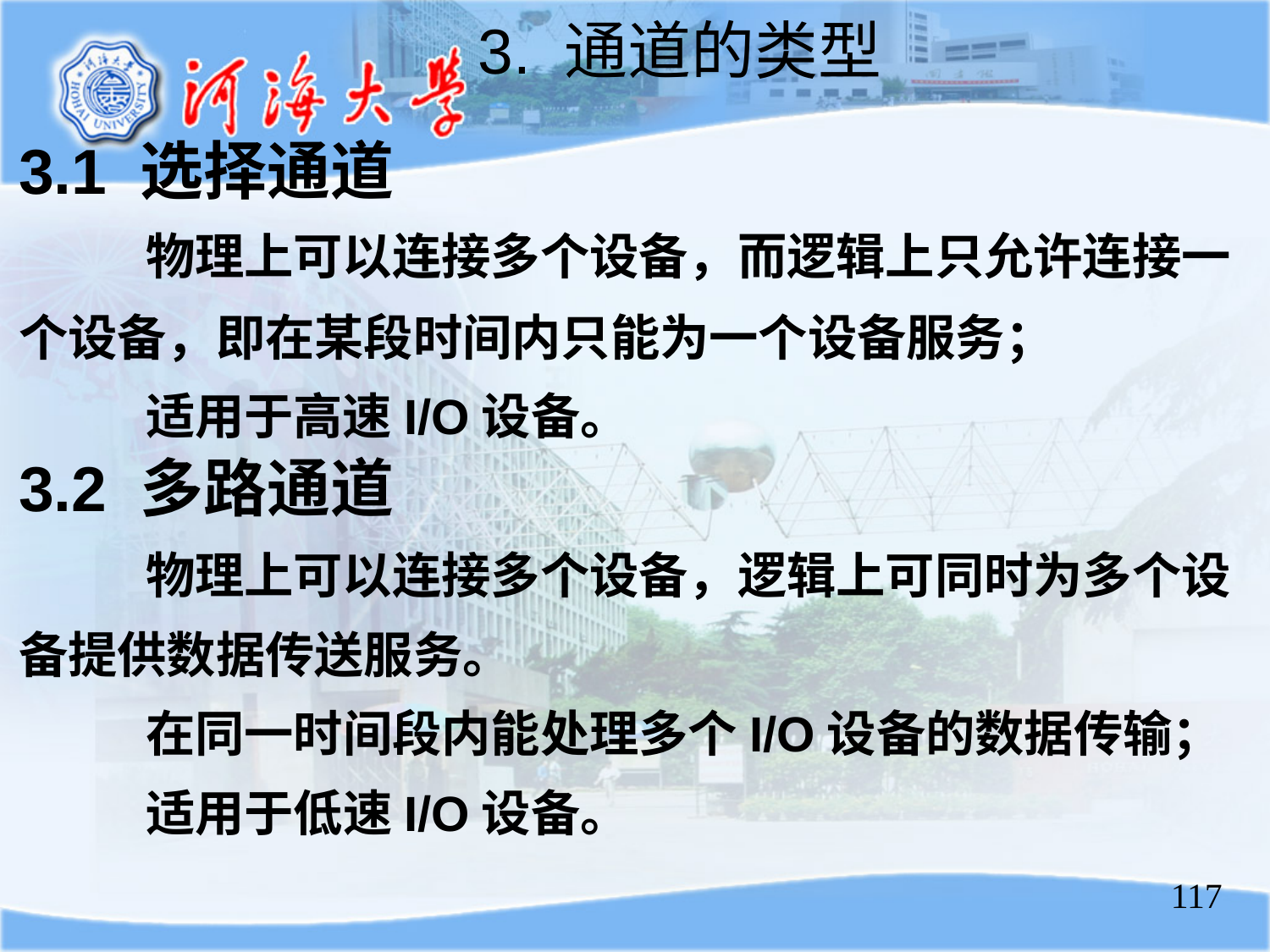

3. 通道的类型
3.1 选择通道
	物理上可以连接多个设备，而逻辑上只允许连接一个设备，即在某段时间内只能为一个设备服务；
	适用于高速I/O设备。
3.2 多路通道
	物理上可以连接多个设备，逻辑上可同时为多个设备提供数据传送服务。
	在同一时间段内能处理多个I/O设备的数据传输；
	适用于低速I/O设备。
117